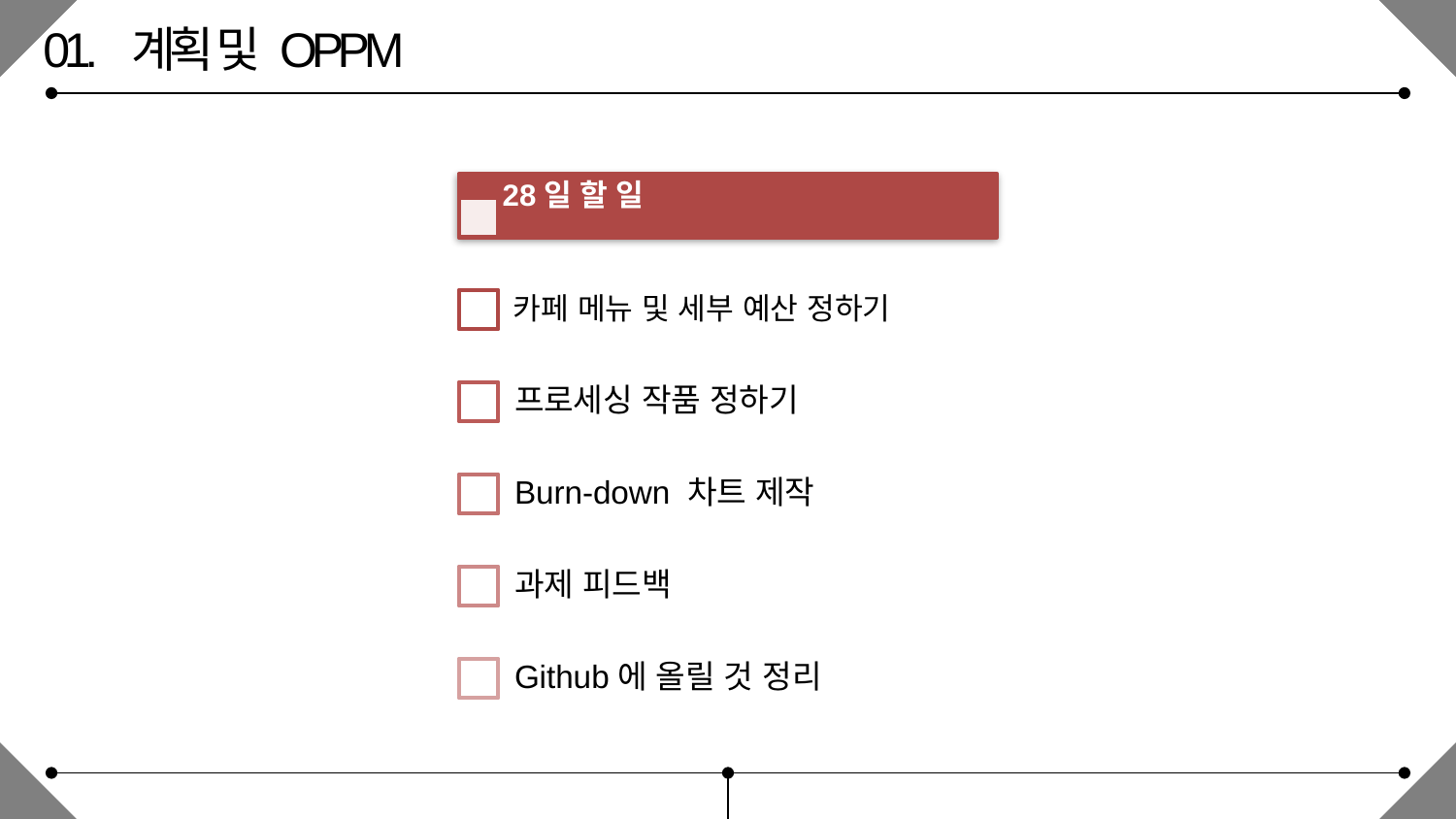

01.  계획 및 OPPM
28일 할 일
카페 메뉴 및 세부 예산 정하기
프로세싱 작품 정하기
Burn-down 차트 제작
과제 피드백
Github에 올릴 것 정리